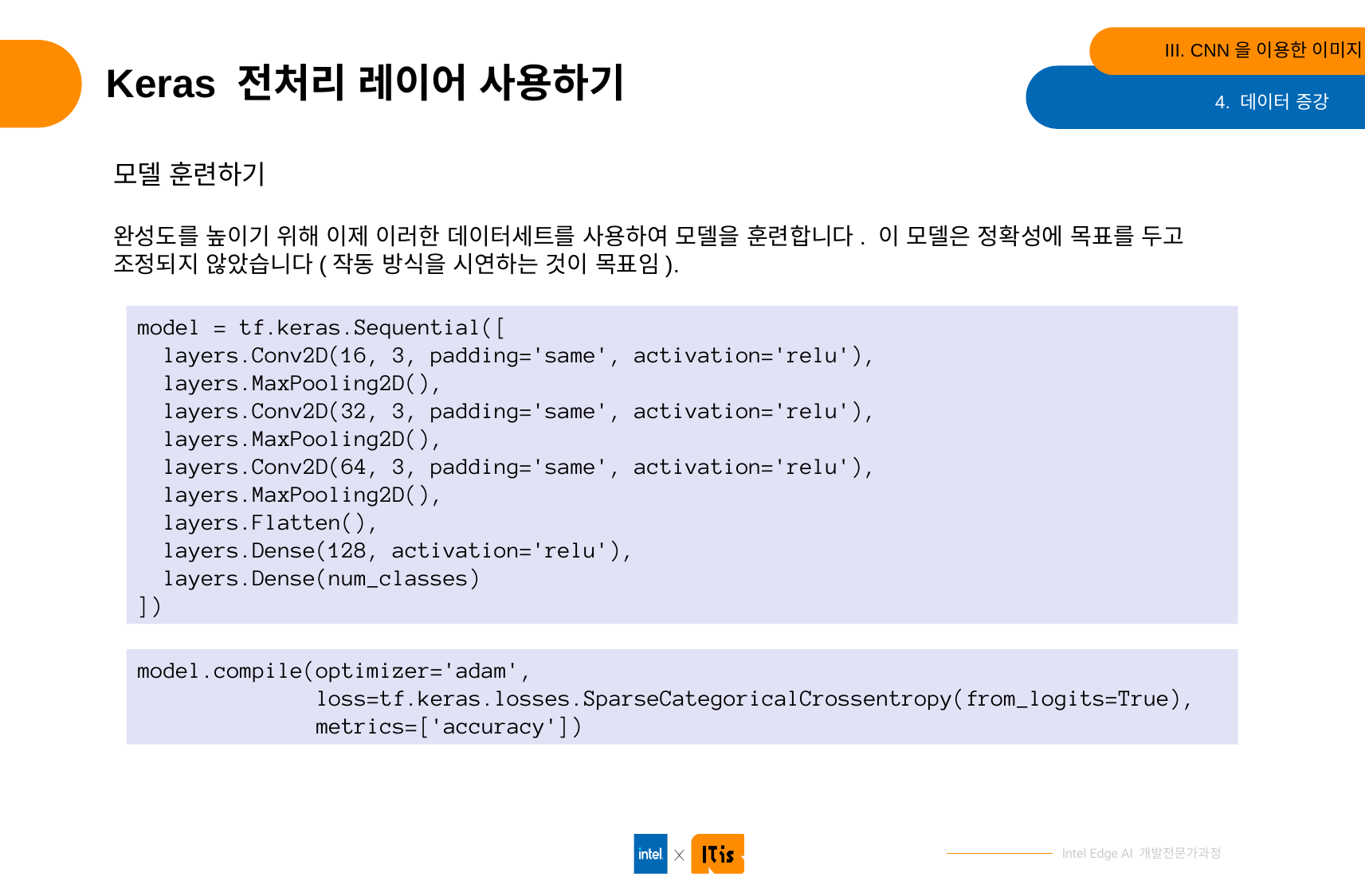

III. CNN을 이용한 이미지 분류
# Keras 전처리 레이어 사용하기
4. 데이터 증강

모델 훈련하기

완성도를 높이기 위해 이제 이러한 데이터세트를 사용하여 모델을 훈련합니다. 이 모델은 정확성에 목표를 두고 조정되지 않았습니다(작동 방식을 시연하는 것이 목표임).
model = tf.keras.Sequential([
  layers.Conv2D(16, 3, padding='same', activation='relu'),
  layers.MaxPooling2D(),
  layers.Conv2D(32, 3, padding='same', activation='relu'),
  layers.MaxPooling2D(),
  layers.Conv2D(64, 3, padding='same', activation='relu'),
  layers.MaxPooling2D(),
  layers.Flatten(),
  layers.Dense(128, activation='relu'),
  layers.Dense(num_classes)
])
model.compile(optimizer='adam',
              loss=tf.keras.losses.SparseCategoricalCrossentropy(from_logits=True),
              metrics=['accuracy'])